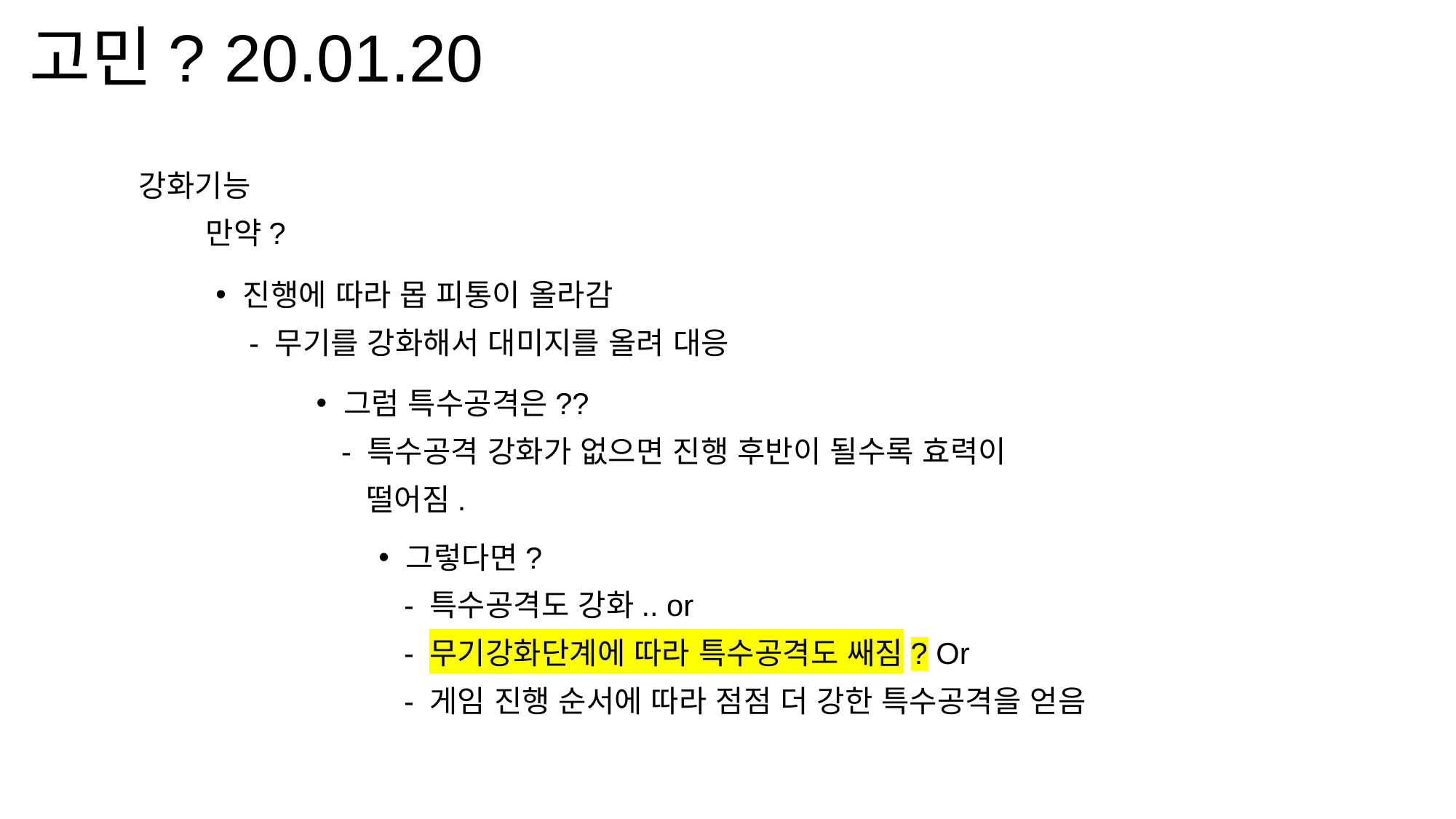

# 고민? 20.01.20
강화기능
만약?
진행에 따라 몹 피통이 올라감
    - 무기를 강화해서 대미지를 올려 대응
그럼 특수공격은??
   - 특수공격 강화가 없으면 진행 후반이 될수록 효력이
     떨어짐.
그렇다면?
   - 특수공격도 강화.. or
   - 무기강화단계에 따라 특수공격도 쌔짐? Or
   - 게임 진행 순서에 따라 점점 더 강한 특수공격을 얻음